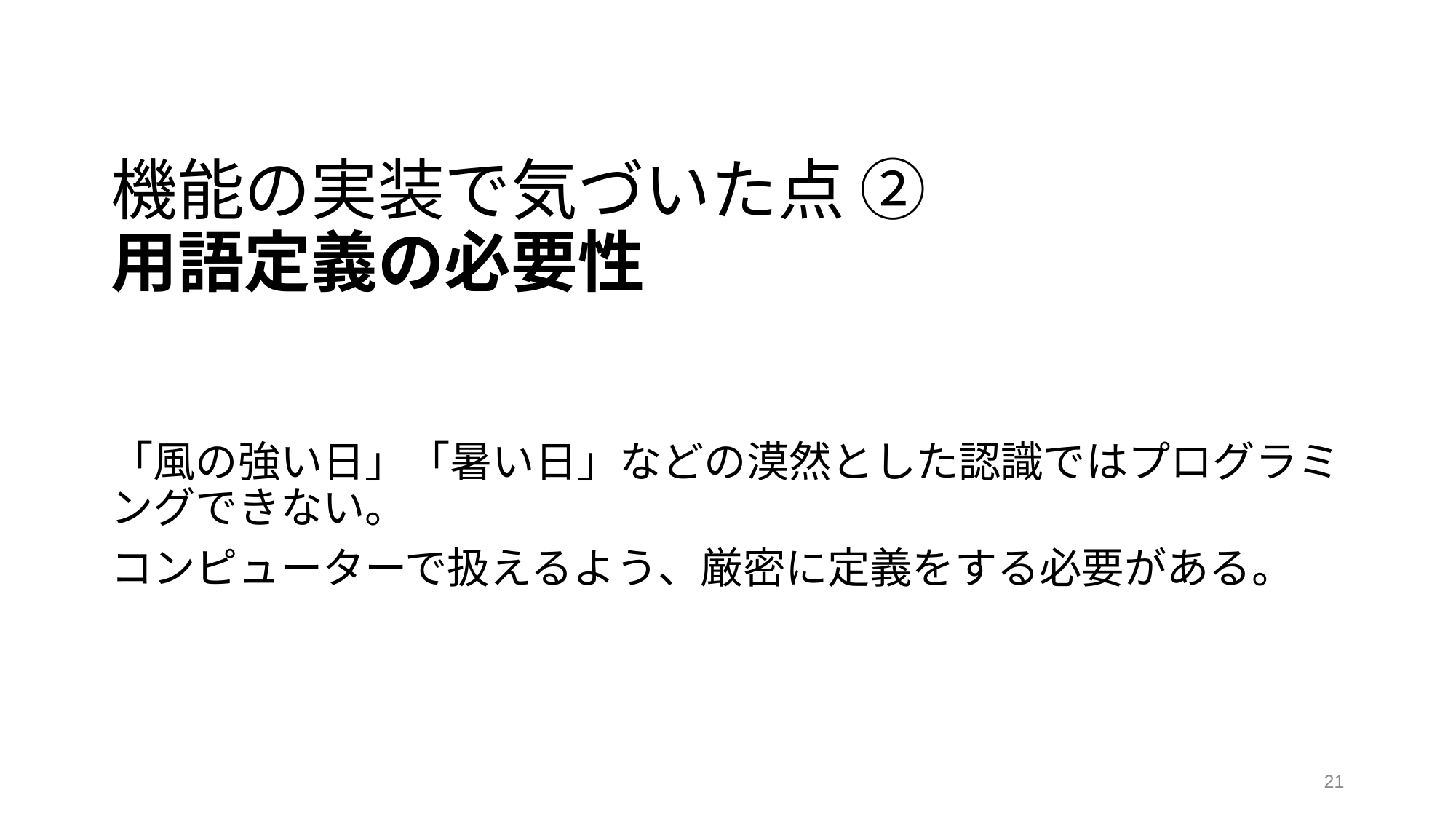

# 機能の実装で気づいた点 ② 用語定義の必要性

「風の強い日」「暑い日」などの漠然とした認識ではプログラミングできない。
コンピューターで扱えるよう、厳密に定義をする必要がある。
21